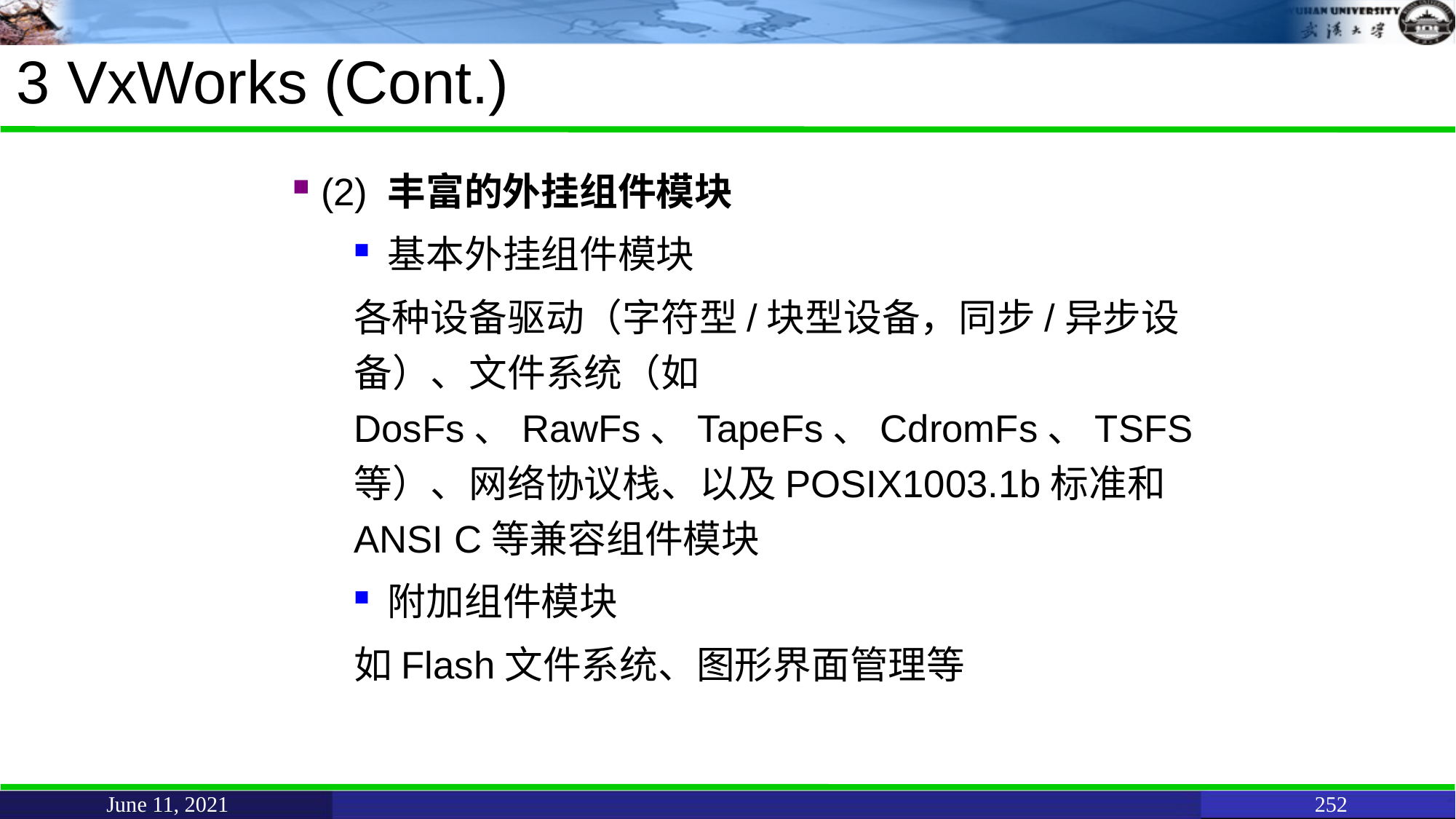

# 3 VxWorks (Cont.)
 (2) 丰富的外挂组件模块
 基本外挂组件模块
各种设备驱动（字符型/块型设备，同步/异步设备）、文件系统（如DosFs、RawFs、TapeFs、CdromFs、TSFS等）、网络协议栈、以及POSIX1003.1b标准和ANSI C等兼容组件模块
 附加组件模块
如Flash文件系统、图形界面管理等
June 11, 2021

252